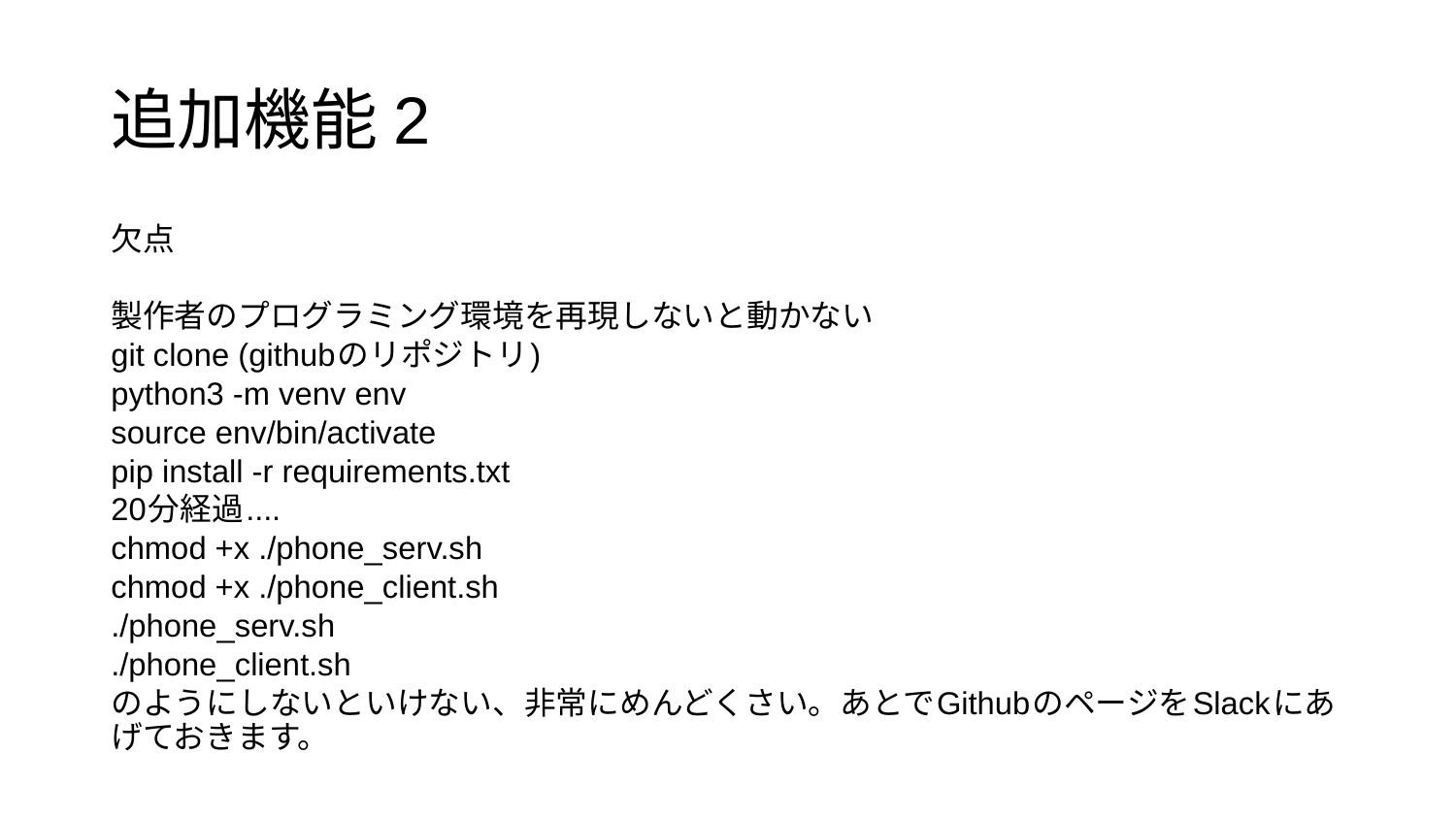

# 追加機能2
欠点

製作者のプログラミング環境を再現しないと動かない
git clone (githubのリポジトリ)
python3 -m venv env
source env/bin/activate
pip install -r requirements.txt
20分経過....
chmod +x ./phone_serv.sh
chmod +x ./phone_client.sh
./phone_serv.sh
./phone_client.sh
のようにしないといけない、非常にめんどくさい。あとでGithubのページをSlackにあげておきます。